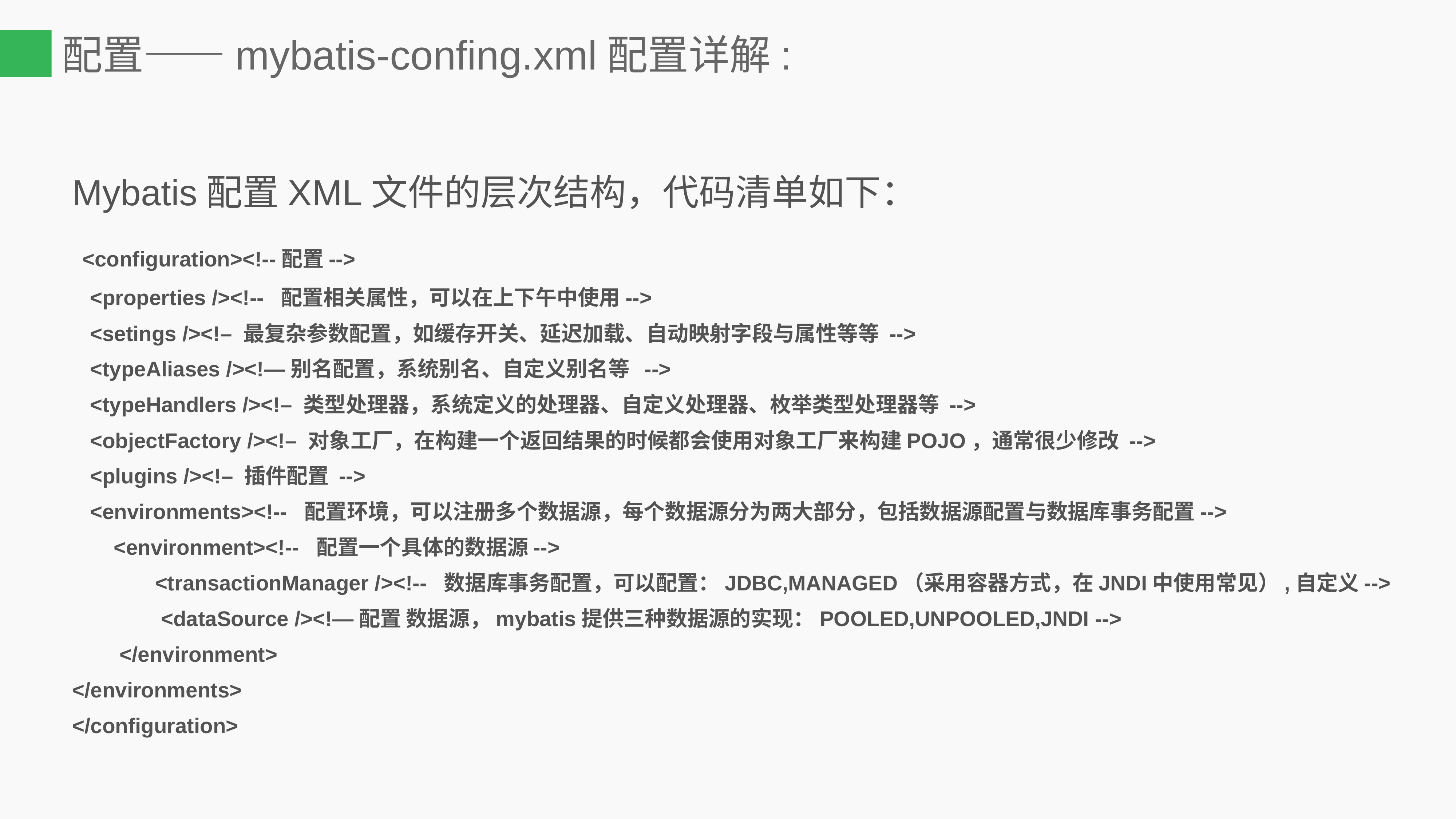

# 配置——mybatis-confing.xml配置详解:
Mybatis配置XML文件的层次结构，代码清单如下：
 <configuration><!--配置-->
   <properties /><!--  配置相关属性，可以在上下午中使用-->
   <setings /><!– 最复杂参数配置，如缓存开关、延迟加载、自动映射字段与属性等等 -->
   <typeAliases /><!—别名配置，系统别名、自定义别名等  -->
   <typeHandlers /><!– 类型处理器，系统定义的处理器、自定义处理器、枚举类型处理器等 -->
   <objectFactory /><!– 对象工厂，在构建一个返回结果的时候都会使用对象工厂来构建POJO，通常很少修改 -->
   <plugins /><!– 插件配置 -->
   <environments><!--  配置环境，可以注册多个数据源，每个数据源分为两大部分，包括数据源配置与数据库事务配置-->
       <environment><!--  配置一个具体的数据源-->
              <transactionManager /><!--  数据库事务配置，可以配置：JDBC,MANAGED（采用容器方式，在JNDI中使用常见）,自定义-->
               <dataSource /><!—配置 数据源，mybatis提供三种数据源的实现：POOLED,UNPOOLED,JNDI -->
        </environment>
</environments>
</configuration>